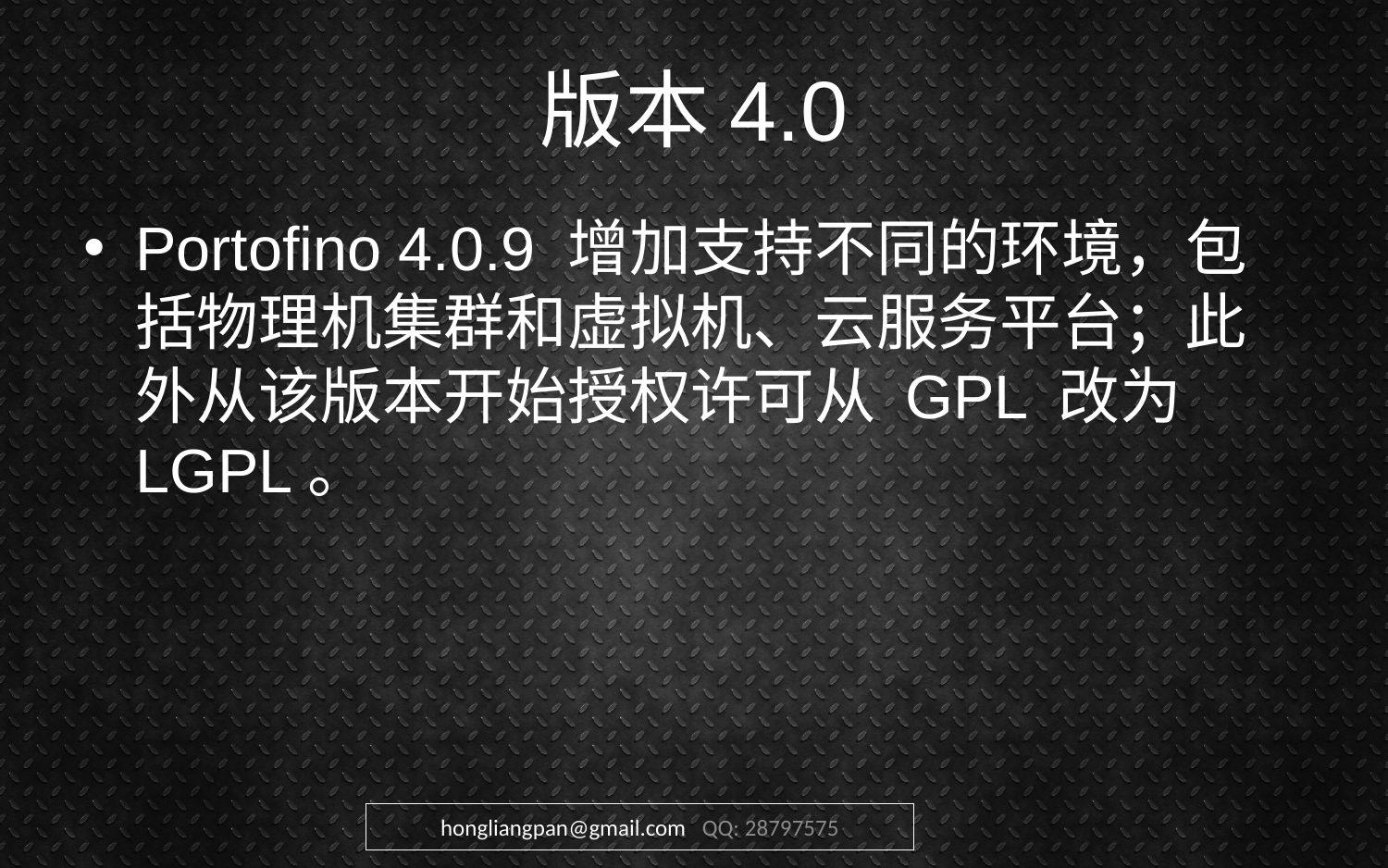

# 版本4.0
Portofino 4.0.9 增加支持不同的环境，包括物理机集群和虚拟机、云服务平台；此外从该版本开始授权许可从 GPL 改为 LGPL。